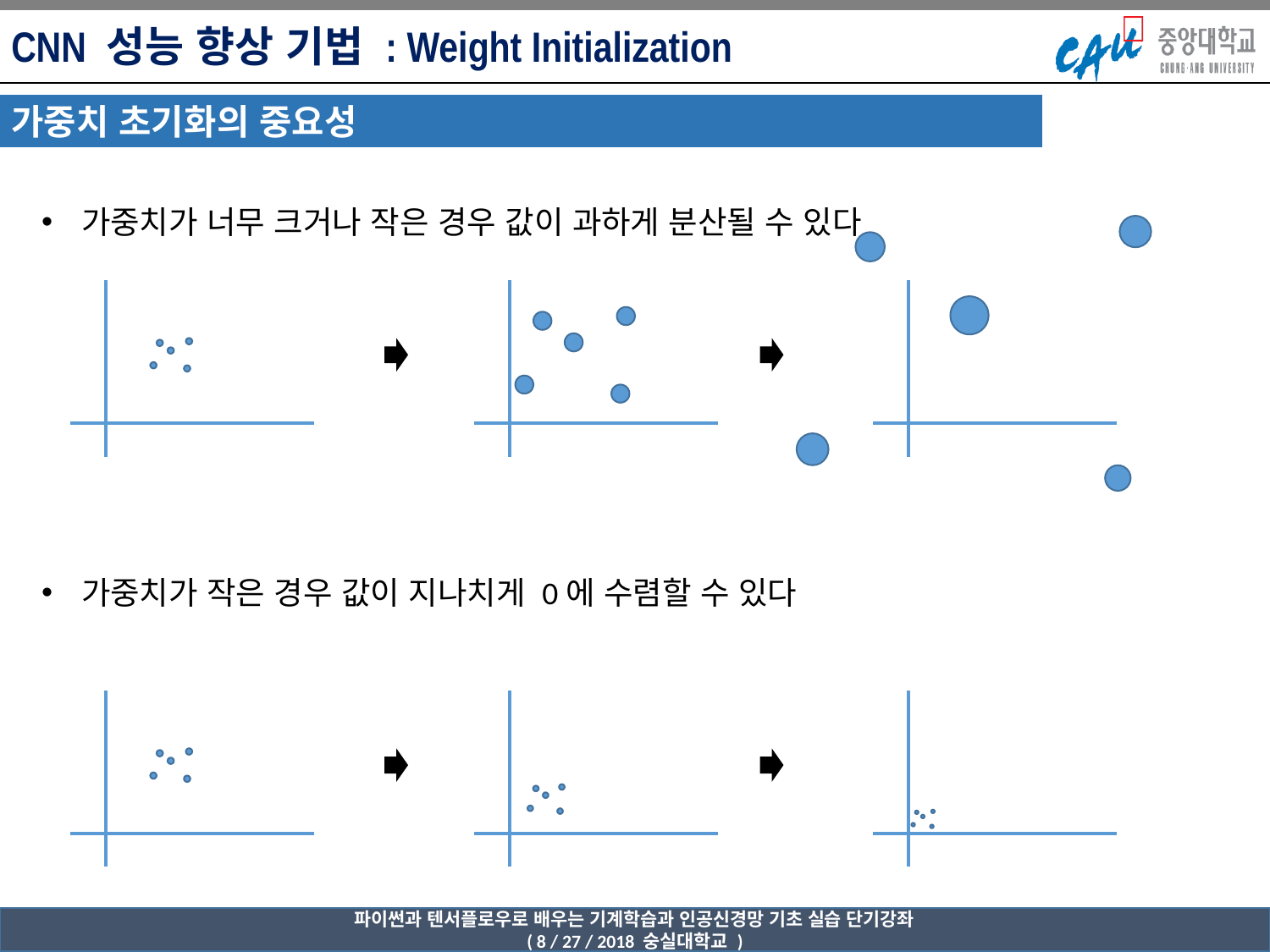

CNN 성능 향상 기법 : Weight Initialization
가중치 초기화의 중요성
가중치가 너무 크거나 작은 경우 값이 과하게 분산될 수 있다

가중치가 작은 경우 값이 지나치게 0에 수렴할 수 있다